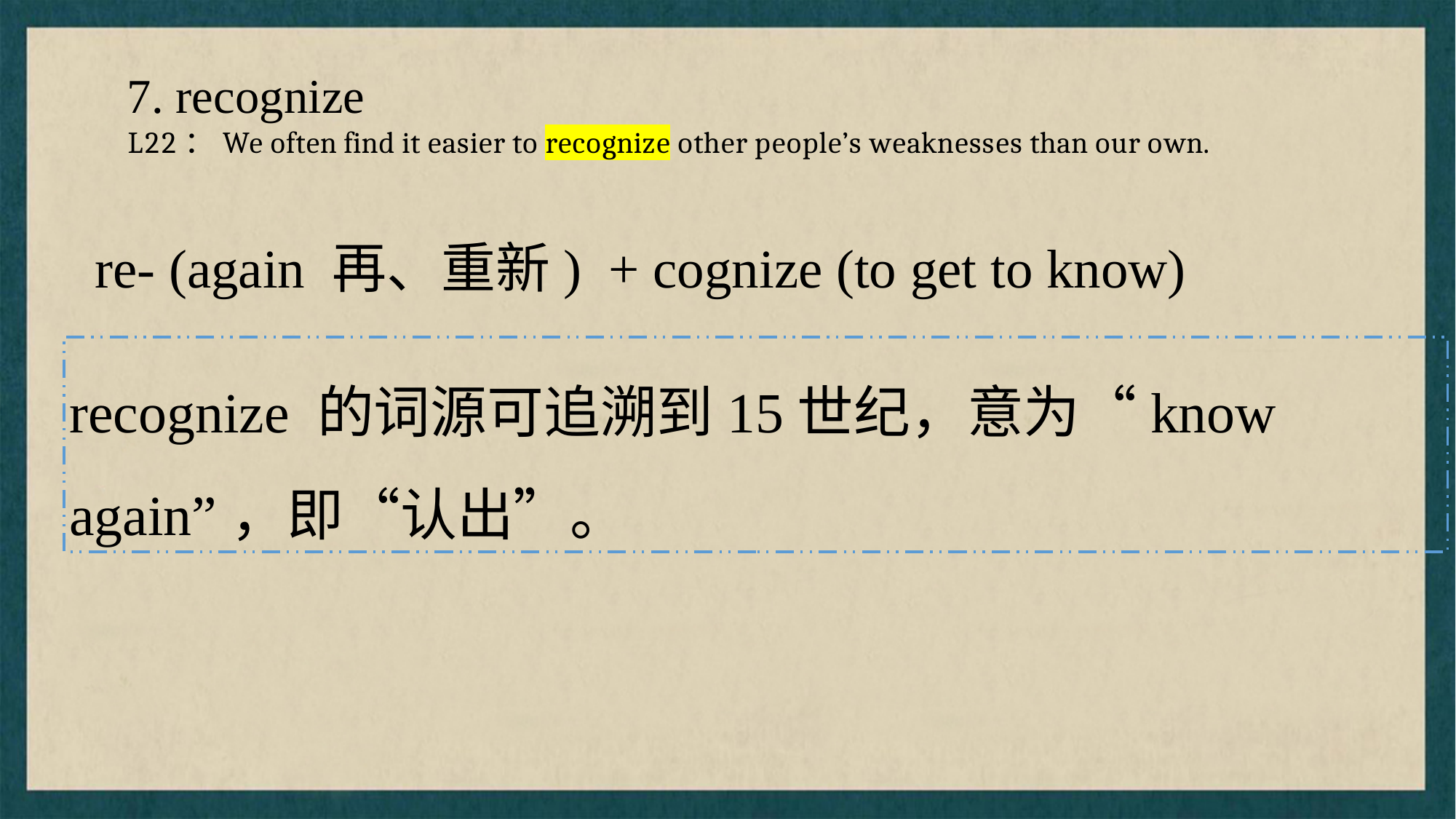

7. recognize
L22：We often find it easier to recognize other people’s weaknesses than our own.
re- (again 再、重新)  + cognize (to get to know)
recognize 的词源可追溯到15世纪，意为“know again”，即“认出”。